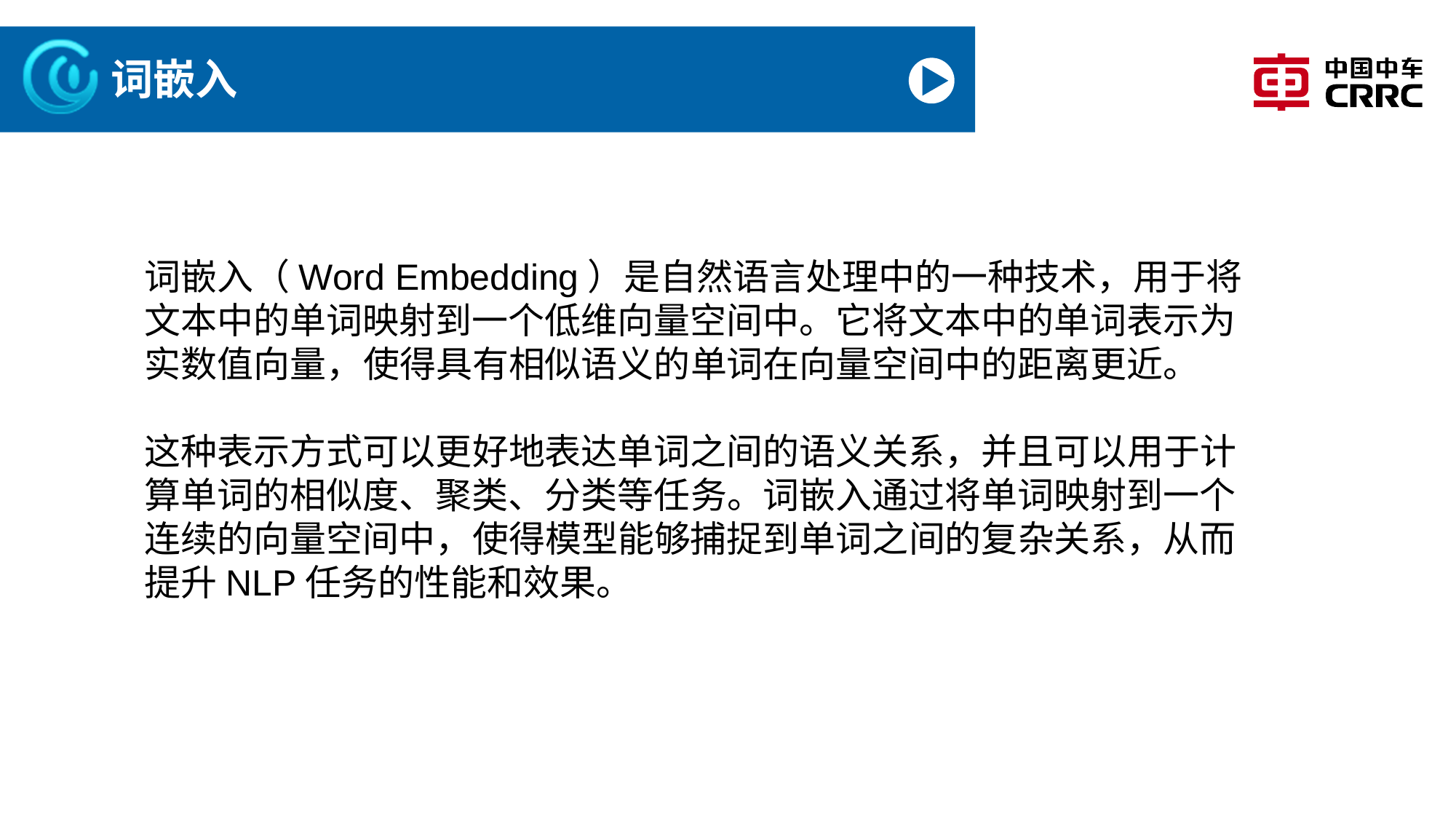

# 词嵌入
词嵌入（Word Embedding）是‌自然语言处理中的一种技术，用于将文本中的单词映射到一个低维向量空间中。它将文本中的单词表示为实数值向量，使得具有相似语义的单词在向量空间中的距离更近。

这种表示方式可以更好地表达单词之间的语义关系，并且可以用于计算单词的相似度、聚类、分类等任务。词嵌入通过将单词映射到一个连续的向量空间中，使得模型能够捕捉到单词之间的复杂关系，从而提升NLP任务的性能和效果。
140